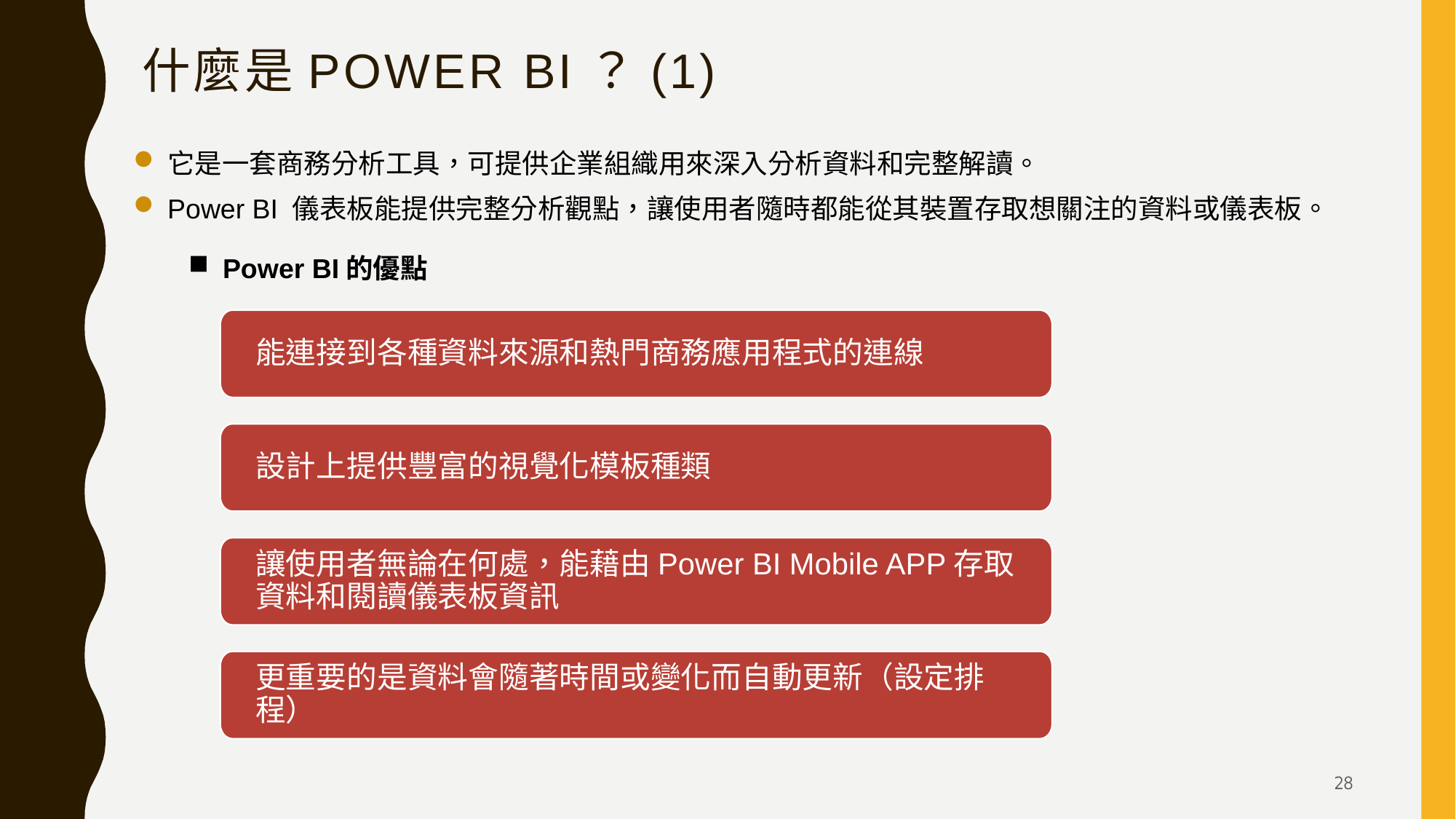

# 什麼是Power BI？(1)
它是一套商務分析工具，可提供企業組織用來深入分析資料和完整解讀。
Power BI 儀表板能提供完整分析觀點，讓使用者隨時都能從其裝置存取想關注的資料或儀表板。
Power BI的優點
能連接到各種資料來源和熱門商務應用程式的連線
設計上提供豐富的視覺化模板種類
讓使用者無論在何處，能藉由Power BI Mobile APP存取資料和閱讀儀表板資訊
更重要的是資料會隨著時間或變化而自動更新（設定排程）
28